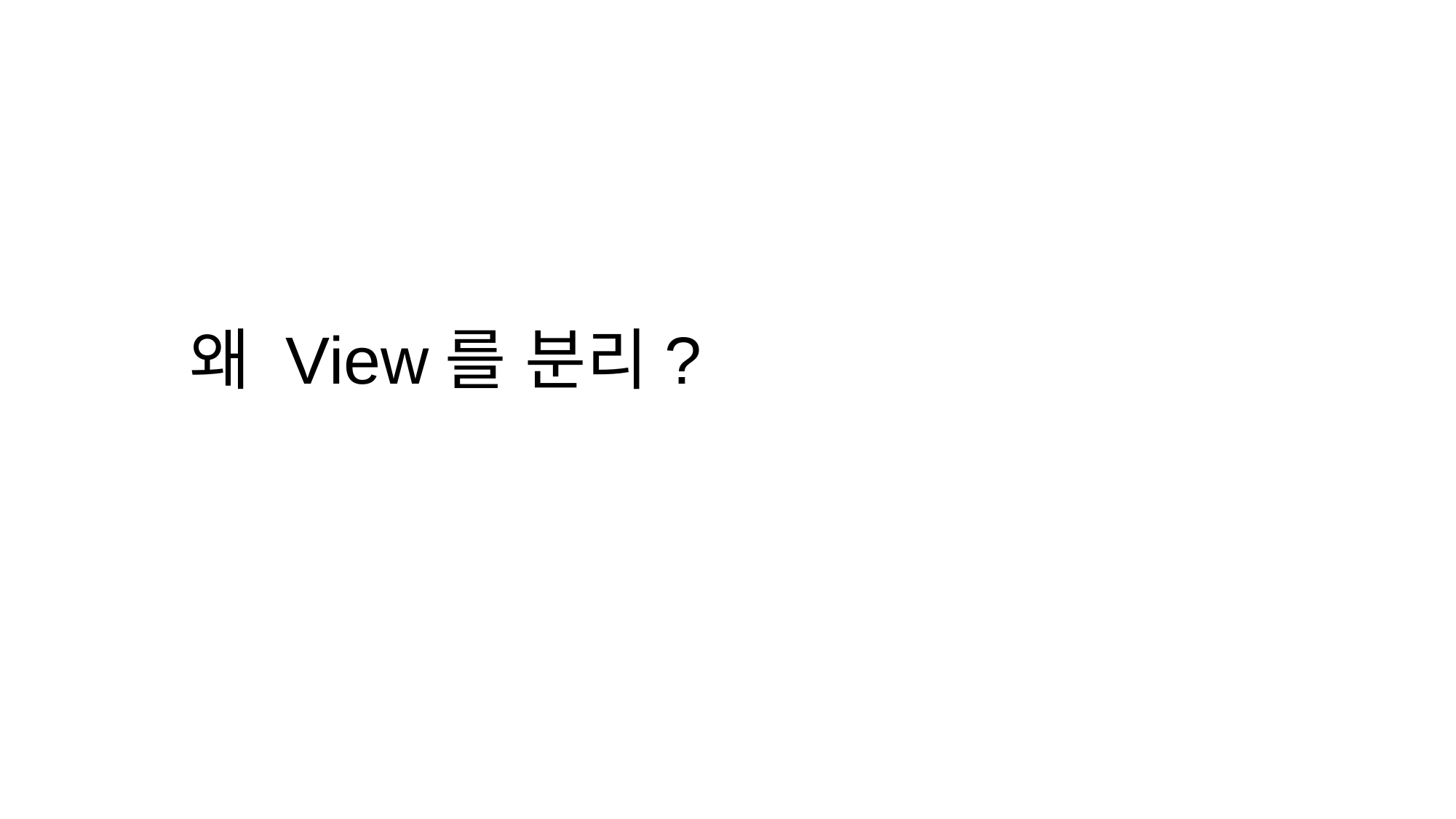

※WSGI의 동작 과정

# 왜 View를 분리?